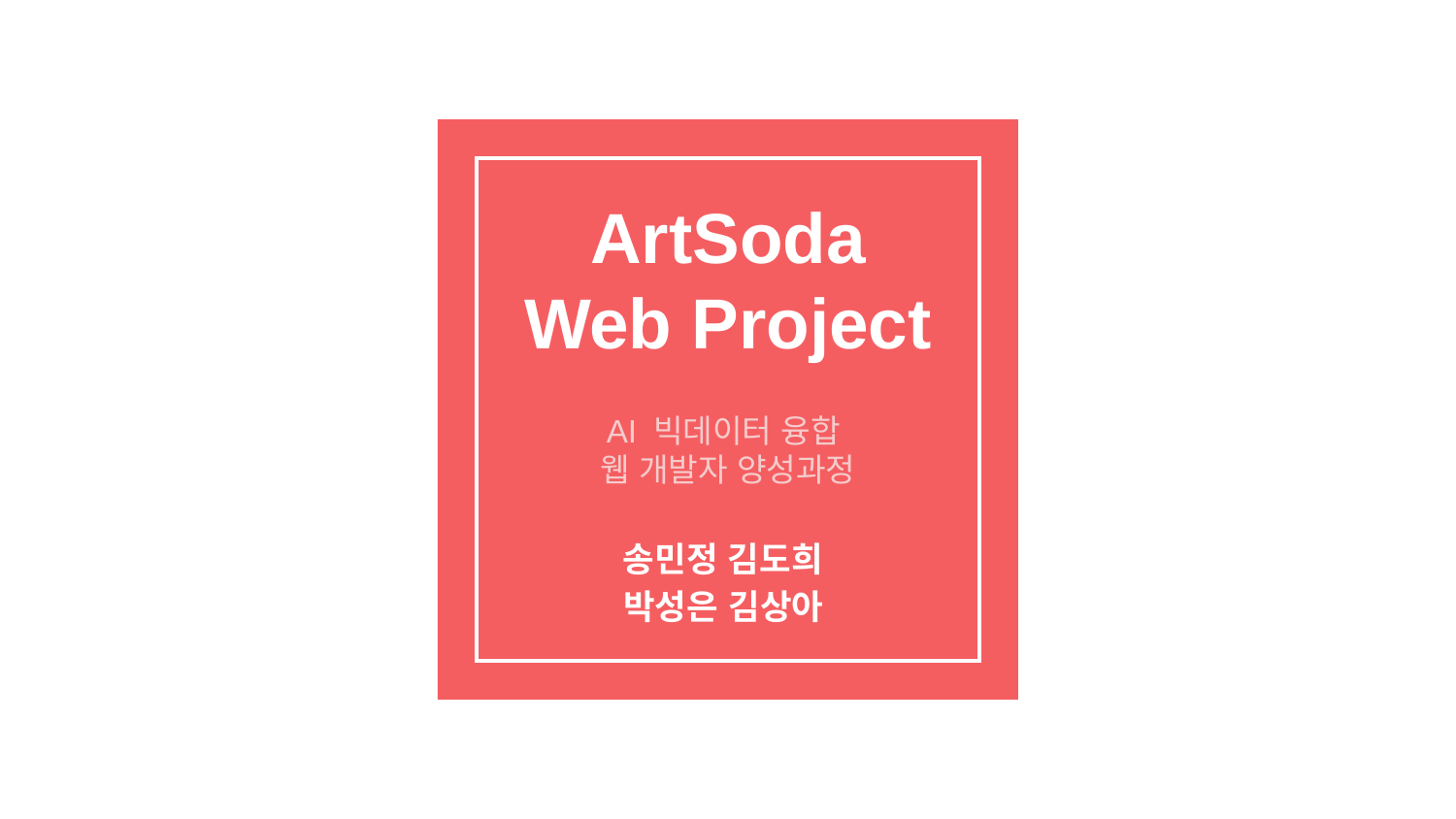

# ArtSoda
Web Project
AI 빅데이터 융합
웹 개발자 양성과정
송민정 김도희
박성은 김상아